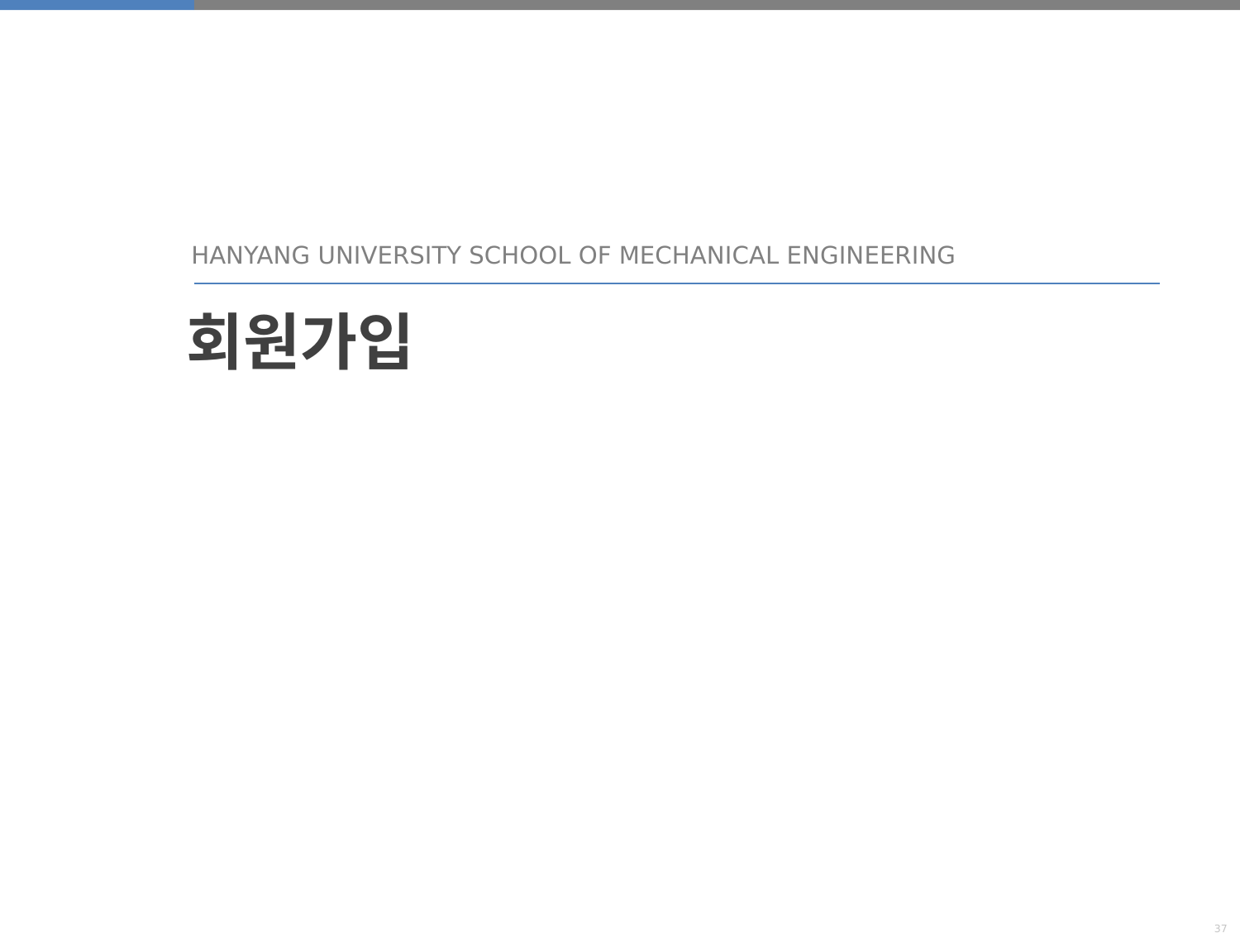

HANYANG UNIVERSITY SCHOOL OF MECHANICAL ENGINEERING
회원가입
37